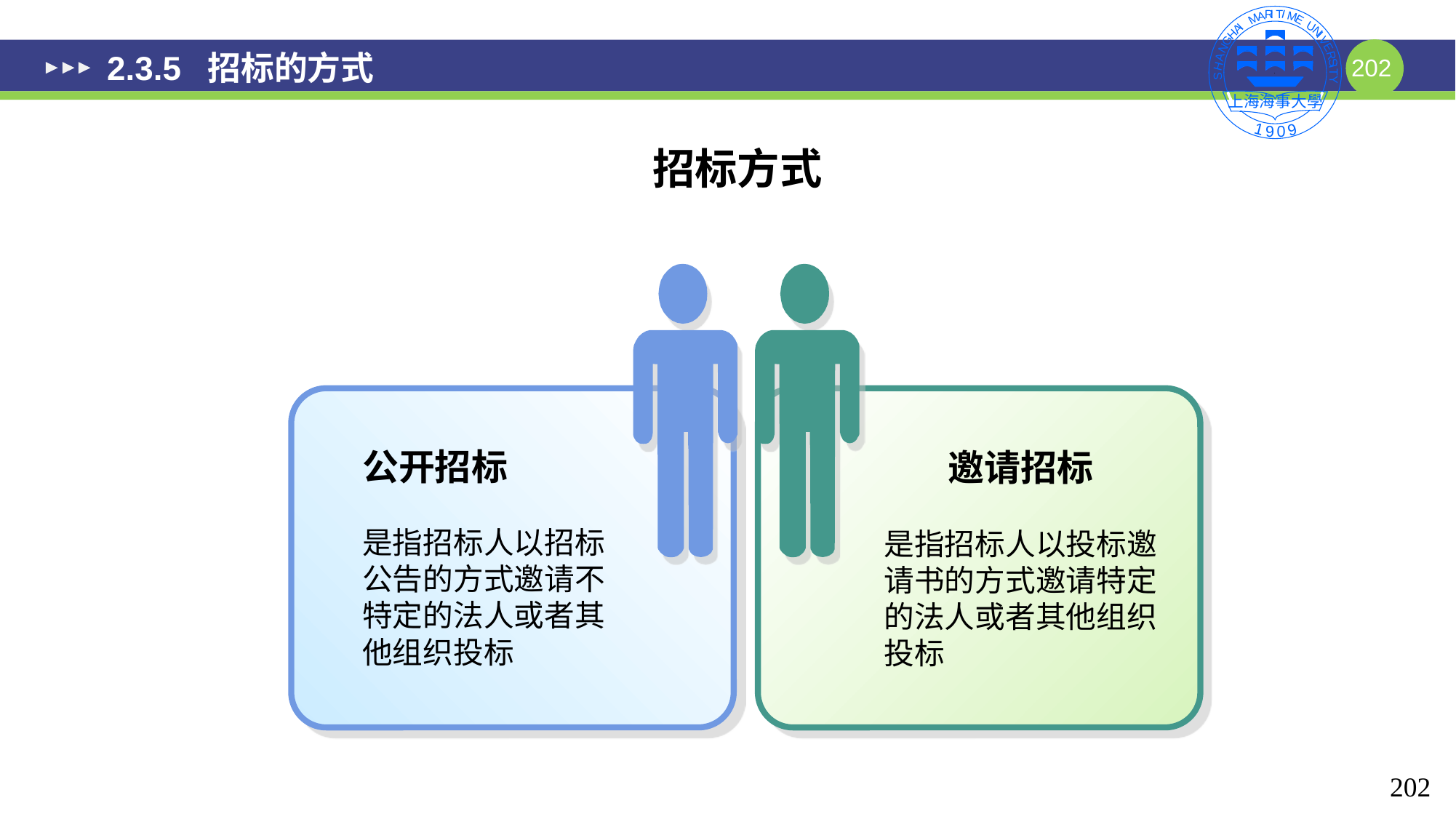

# 2.3.5  招标的方式
招标方式

公开招标

是指招标人以招标公告的方式邀请不特定的法人或者其他组织投标
邀请招标

是指招标人以投标邀请书的方式邀请特定的法人或者其他组织投标
202
202